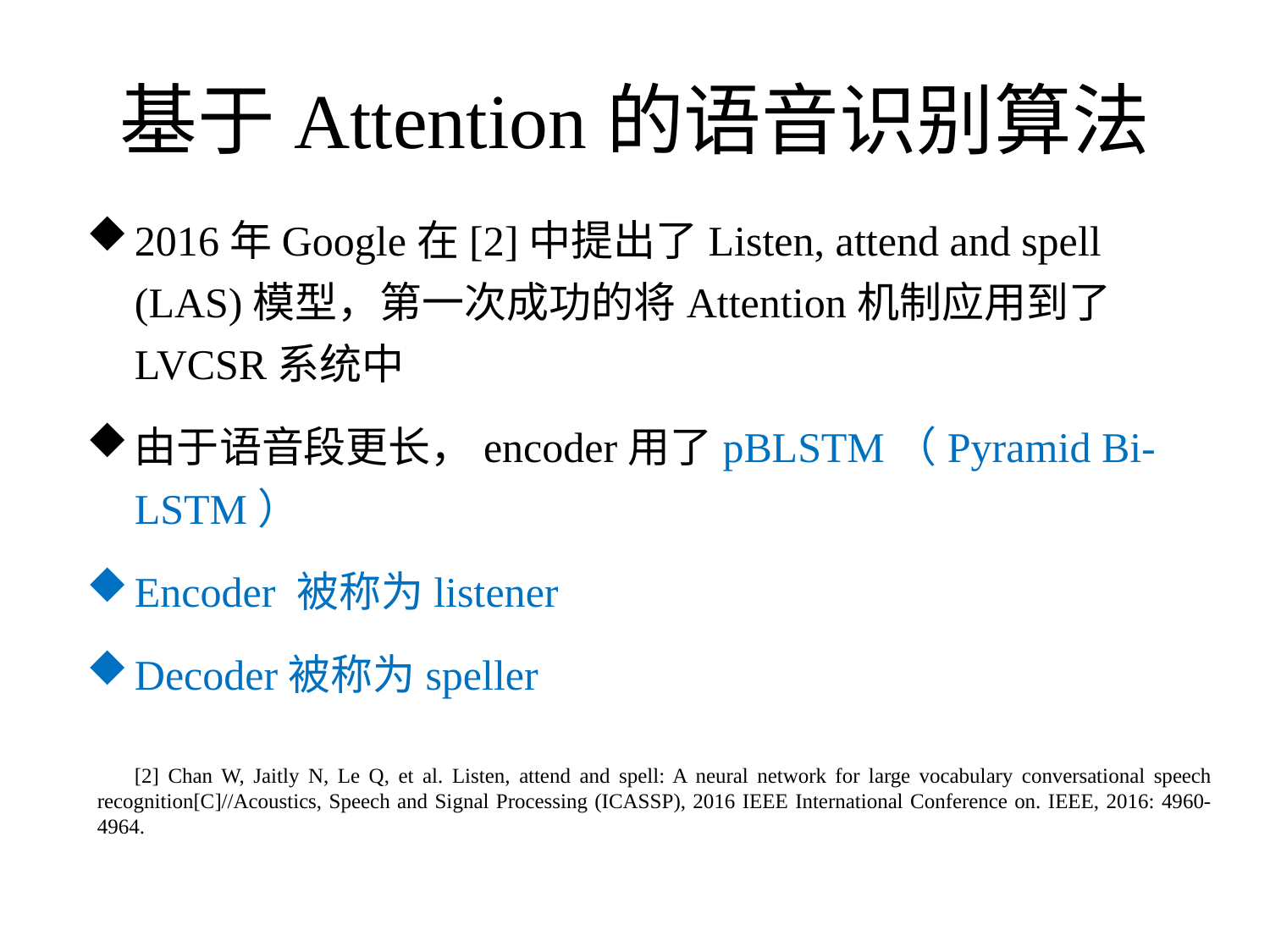

# 基于Attention的语音识别算法
2016年Google在[2]中提出了Listen, attend and spell (LAS)模型，第一次成功的将Attention机制应用到了LVCSR系统中
由于语音段更长，encoder用了pBLSTM（Pyramid Bi-LSTM）
Encoder 被称为listener
Decoder被称为speller

[2] Chan W, Jaitly N, Le Q, et al. Listen, attend and spell: A neural network for large vocabulary conversational speech recognition[C]//Acoustics, Speech and Signal Processing (ICASSP), 2016 IEEE International Conference on. IEEE, 2016: 4960-4964.